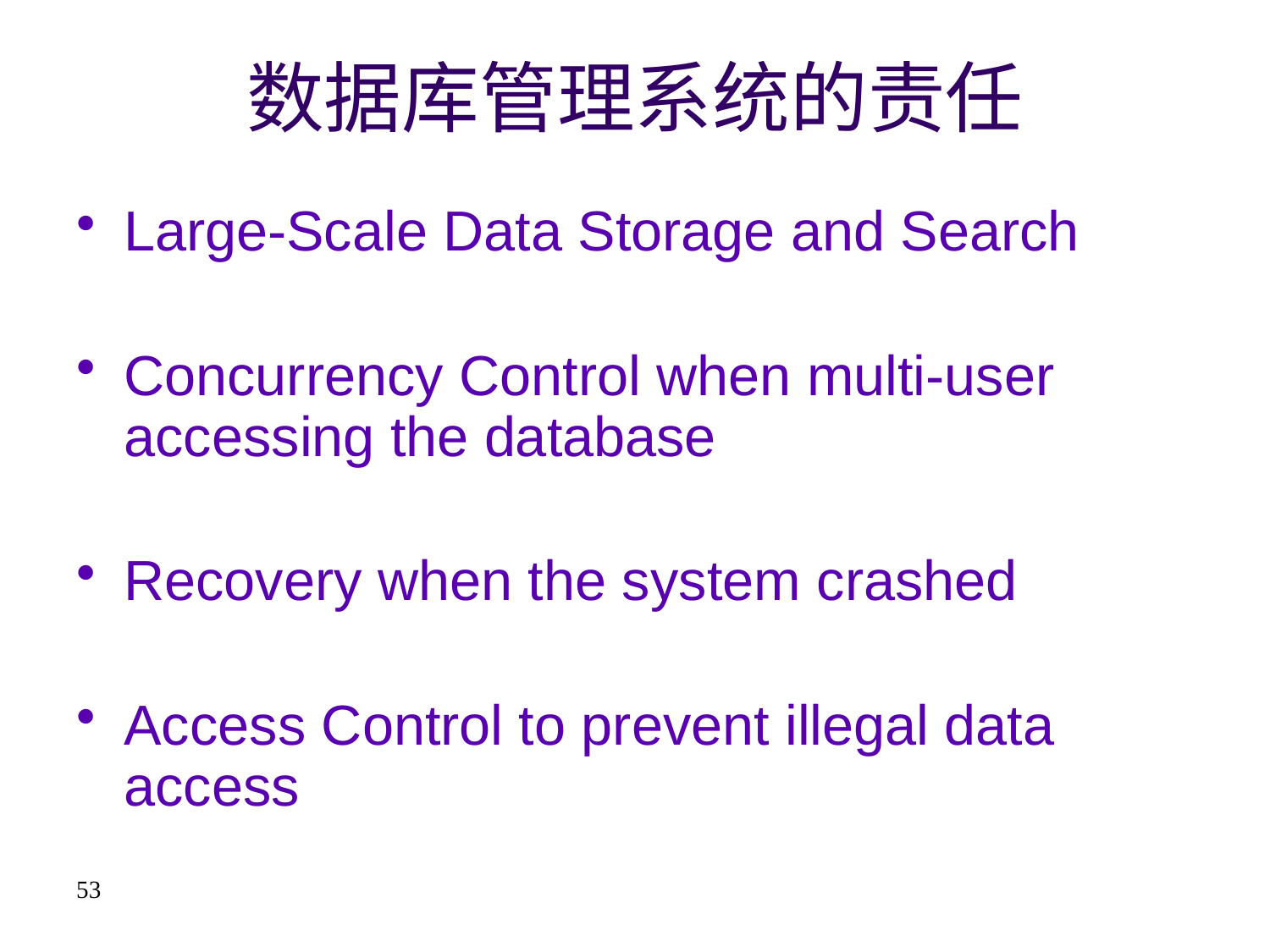

# 数据库管理系统的责任
Large-Scale Data Storage and Search

Concurrency Control when multi-user accessing the database

Recovery when the system crashed

Access Control to prevent illegal data access
53